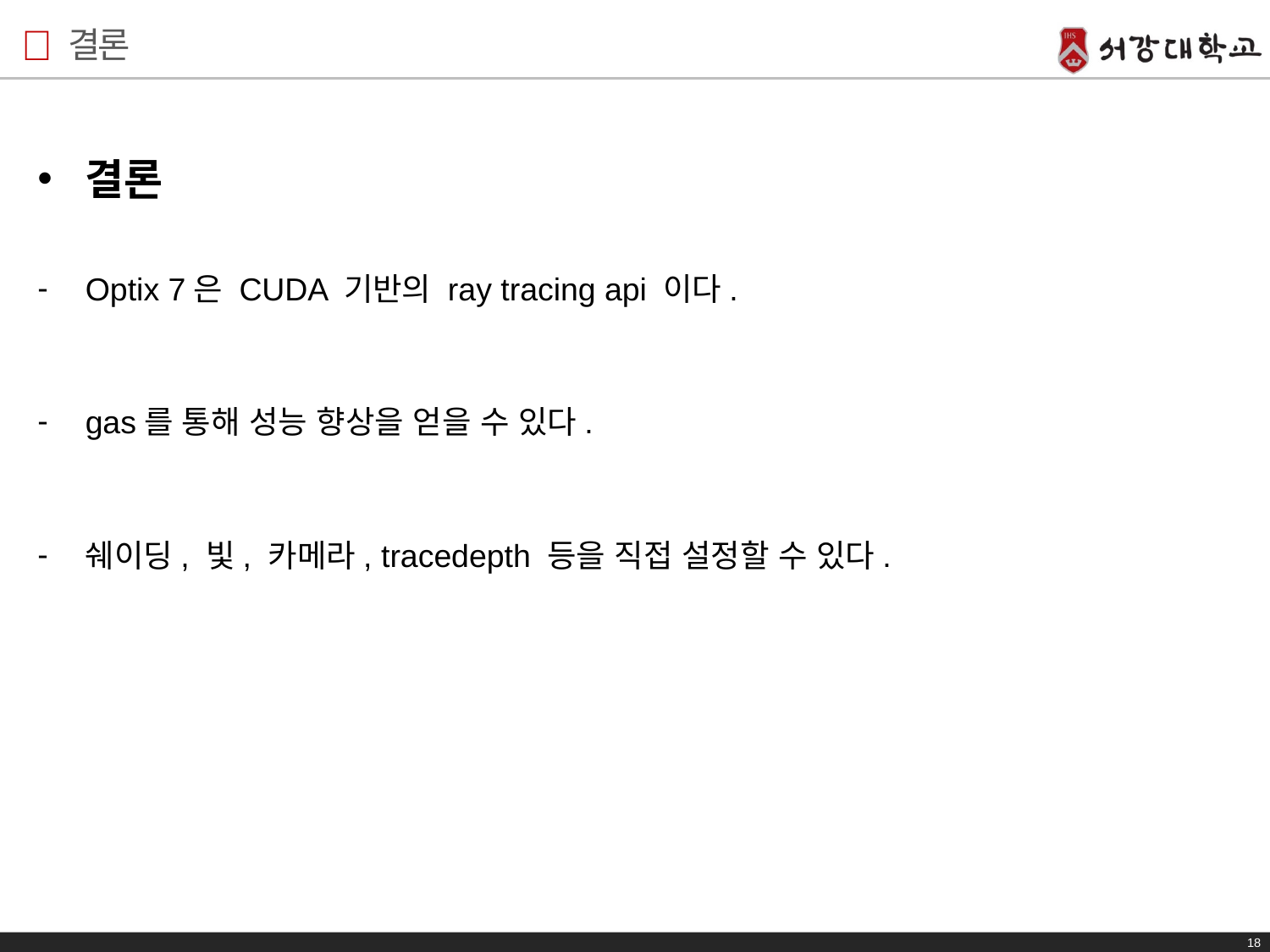

# 결론
결론

Optix 7은 CUDA 기반의 ray tracing api 이다.

gas를 통해 성능 향상을 얻을 수 있다.

쉐이딩, 빛, 카메라, tracedepth 등을 직접 설정할 수 있다.

18